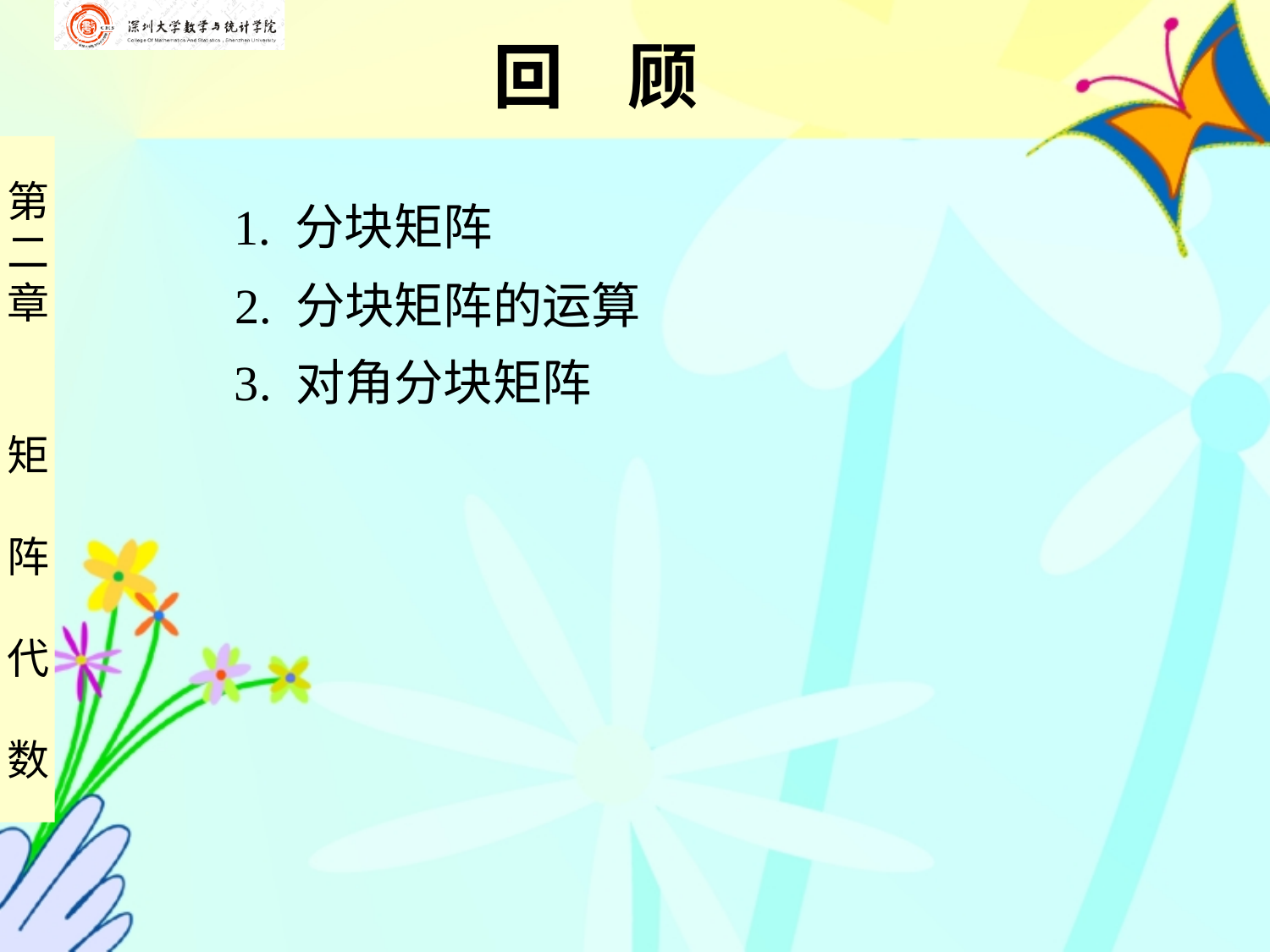

回    顾
1. 分块矩阵
2. 分块矩阵的运算
3. 对角分块矩阵